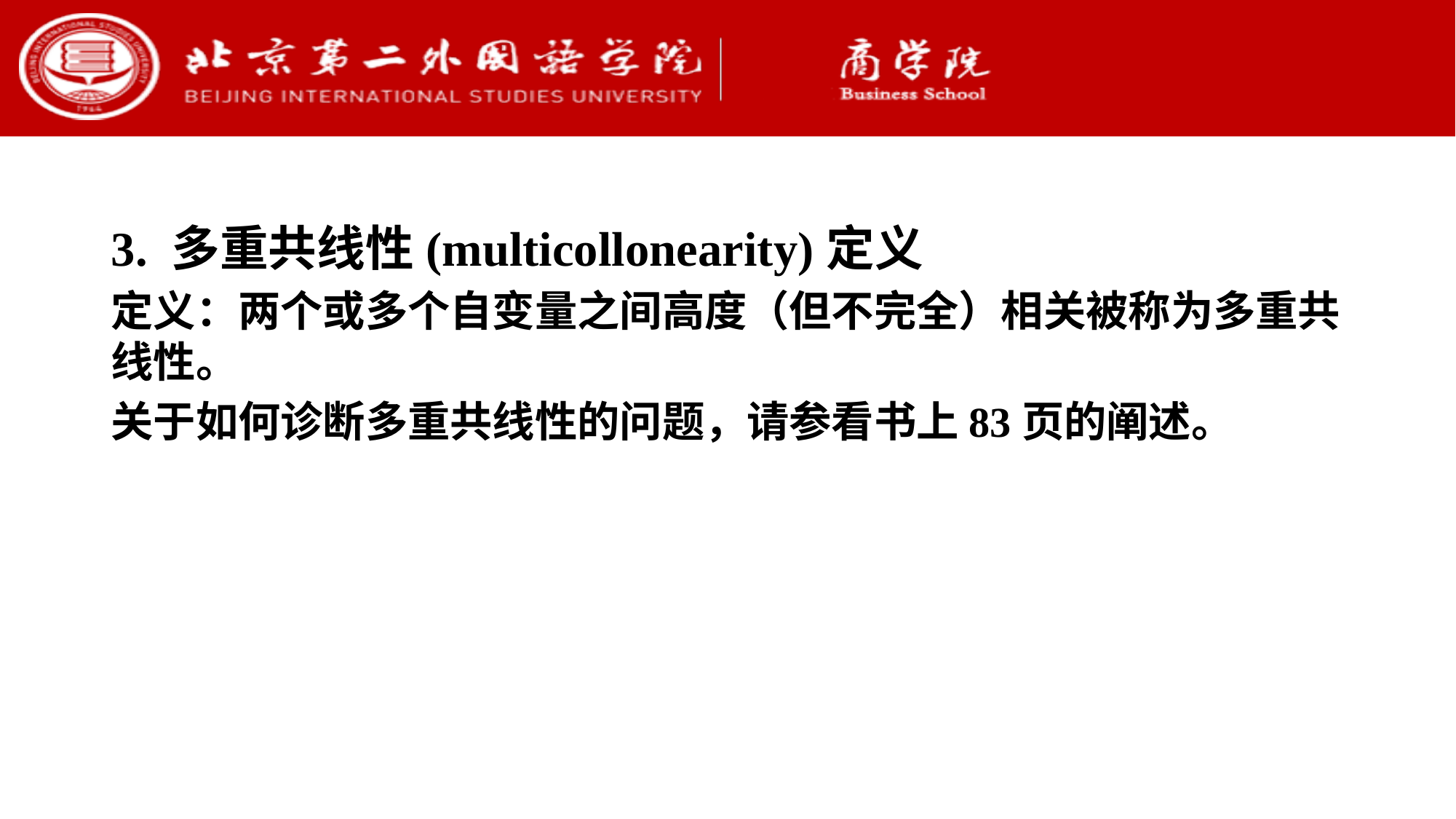

3. 多重共线性(multicollonearity)定义
定义：两个或多个自变量之间高度（但不完全）相关被称为多重共线性。
关于如何诊断多重共线性的问题，请参看书上83页的阐述。